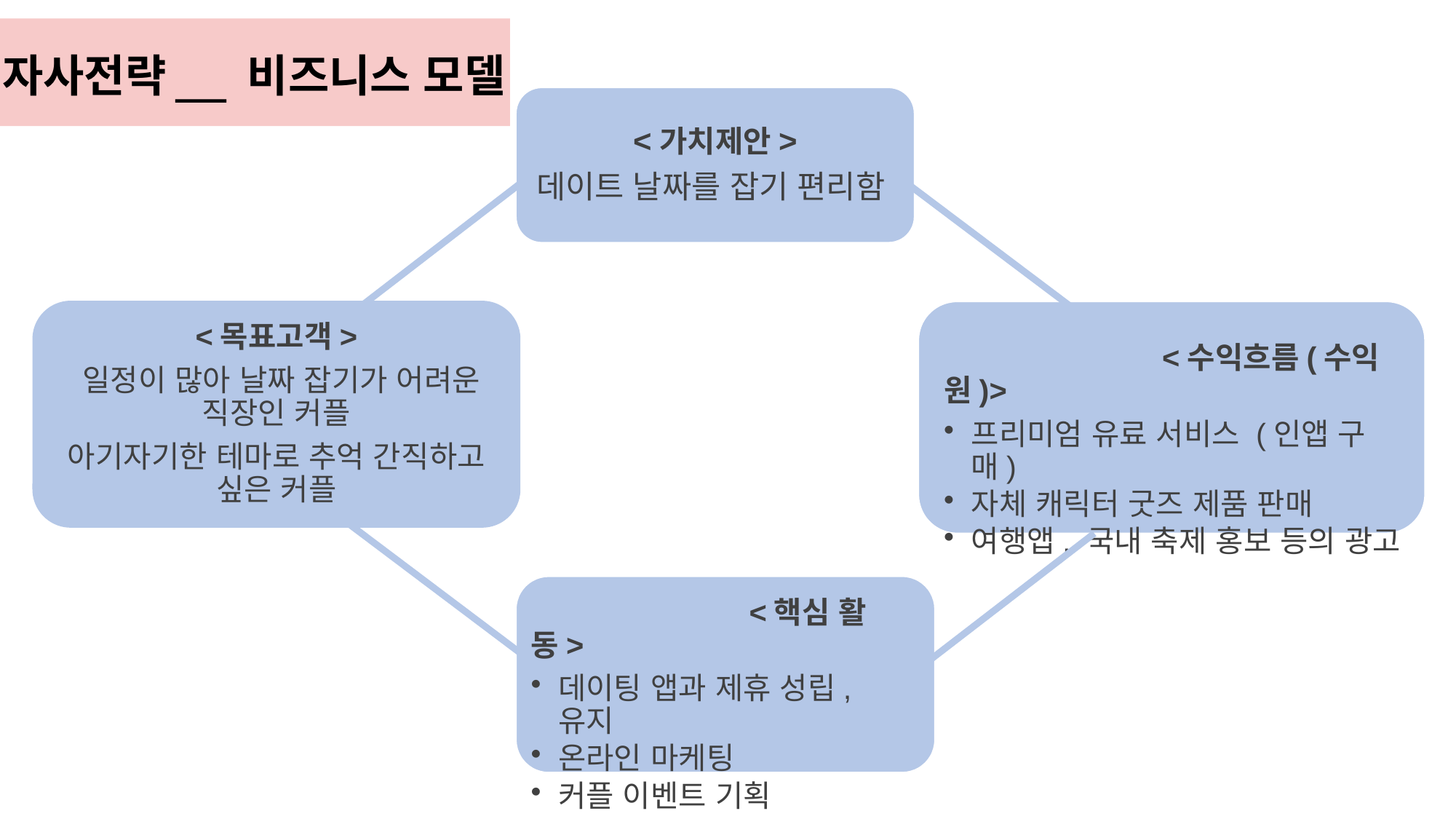

자사전략_비즈니스 모델

<가치제안>
데이트 날짜를 잡기 편리함

<목표고객>
 일정이 많아 날짜 잡기가 어려운 직장인 커플
아기자기한 테마로 추억 간직하고 싶은 커플

		<수익흐름(수익원)>
프리미엄 유료 서비스 (인앱 구매)
자체 캐릭터 굿즈 제품 판매
여행앱, 국내 축제 홍보 등의 광고

		<핵심 활동>
데이팅 앱과 제휴 성립, 유지
온라인 마케팅
커플 이벤트 기획